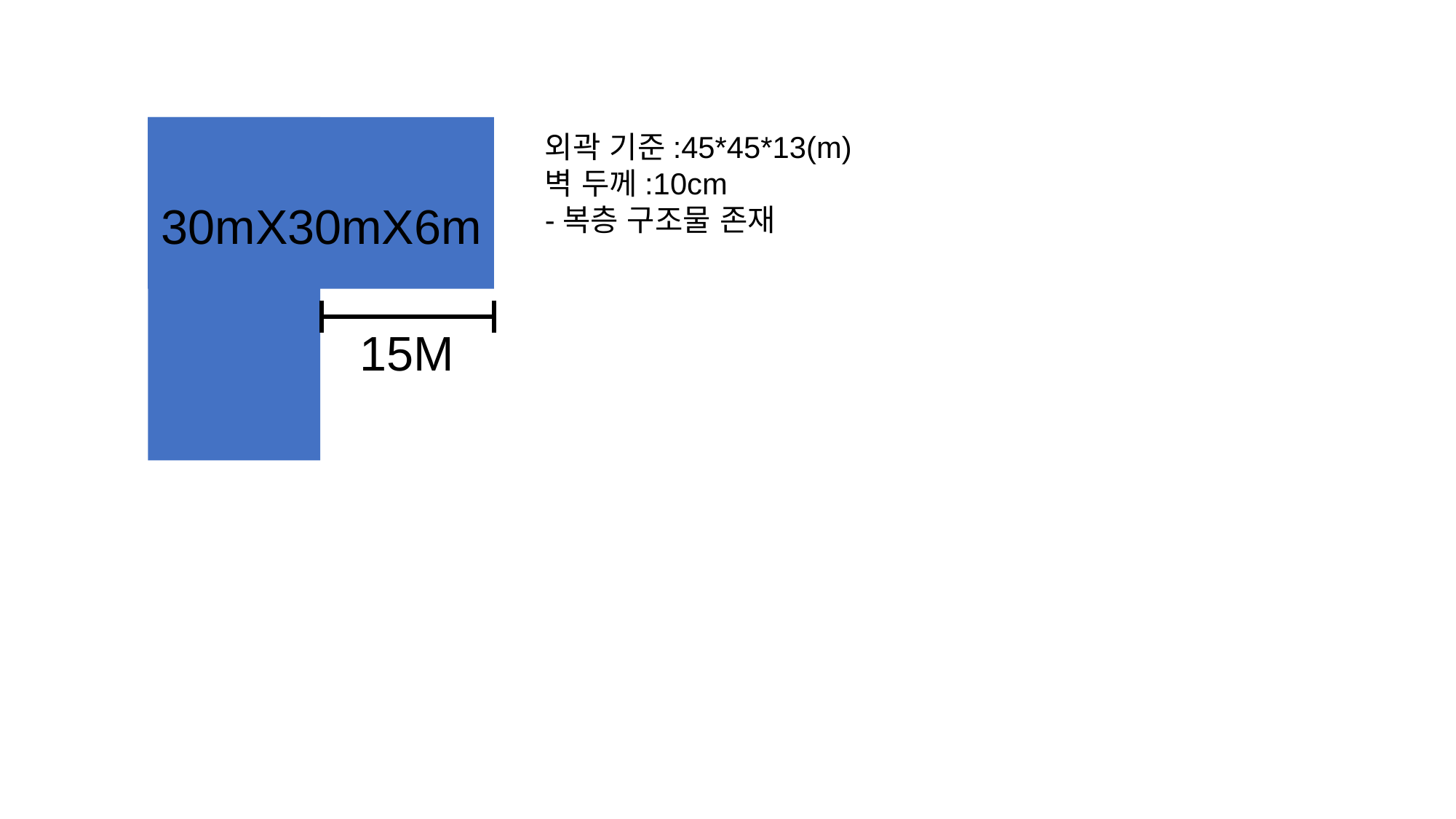

외곽 기준:45*45*13(m)
벽 두께:10cm
-복층 구조물 존재
30mX30mX6m

15M